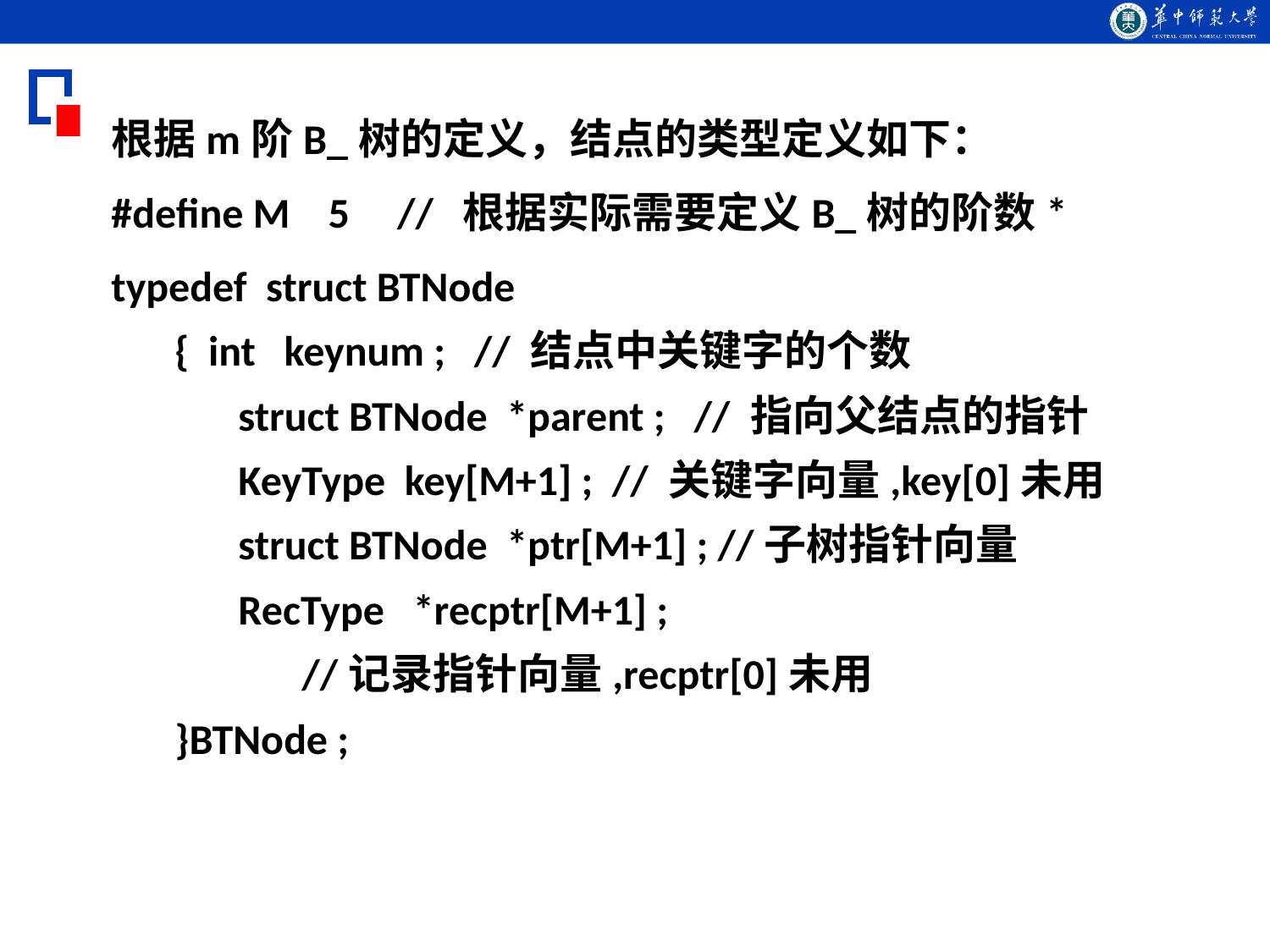

根据m阶B_树的定义，结点的类型定义如下：
#define M    5     //  根据实际需要定义B_树的阶数*
typedef  struct BTNode
{  int   keynum ;   // 结点中关键字的个数
struct BTNode  *parent ;   // 指向父结点的指针
KeyType  key[M+1] ;  // 关键字向量,key[0]未用
struct BTNode  *ptr[M+1] ; //子树指针向量
RecType   *recptr[M+1] ;
//记录指针向量,recptr[0]未用
}BTNode ;